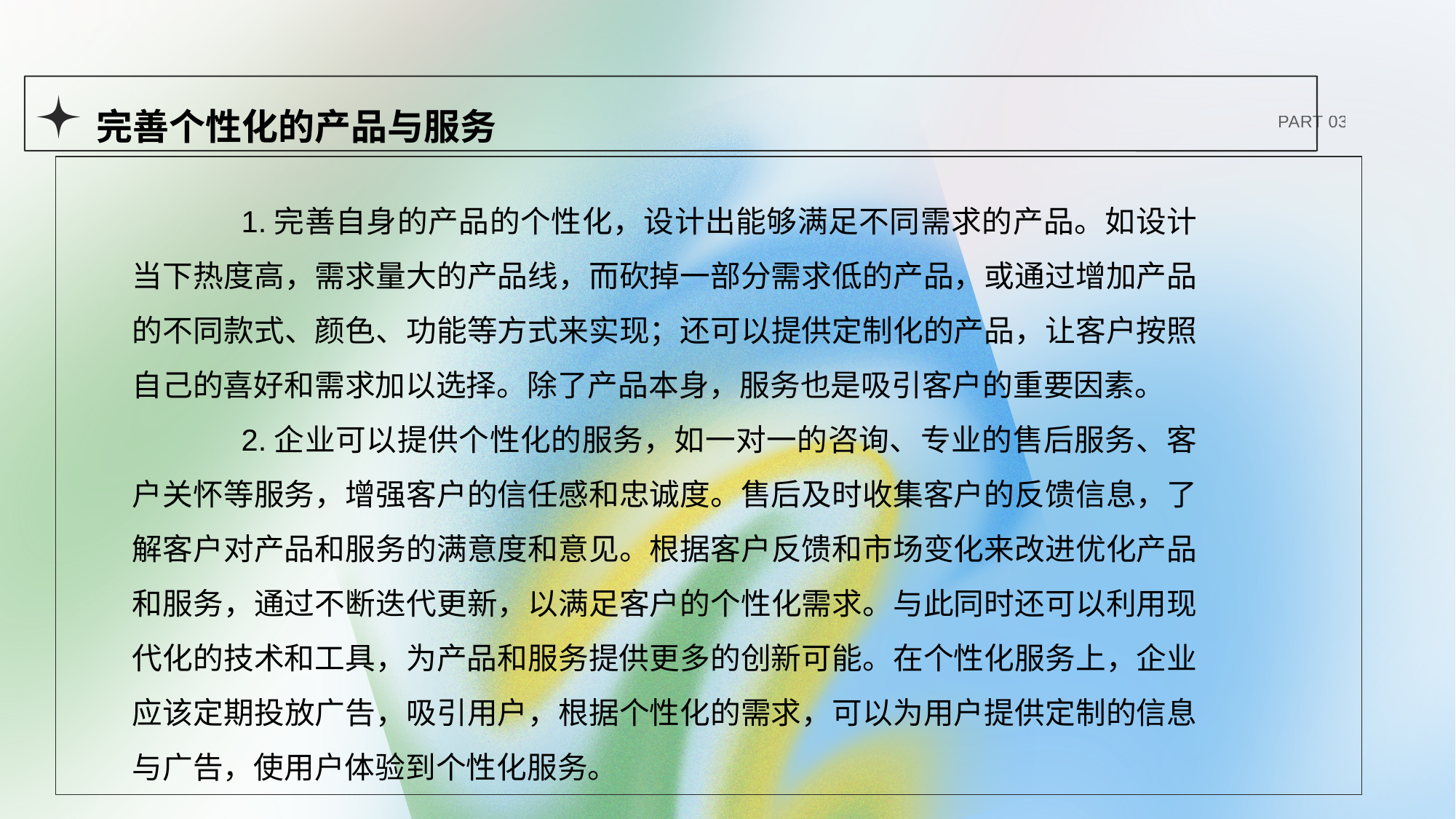

完善个性化的产品与服务

PART 03

	1.完善自身的产品的个性化，设计出能够满足不同需求的产品。如设计当下热度高，需求量大的产品线，而砍掉一部分需求低的产品，或通过增加产品的不同款式、颜色、功能等方式来实现；还可以提供定制化的产品，让客户按照自己的喜好和需求加以选择。除了产品本身，服务也是吸引客户的重要因素。
	2.企业可以提供个性化的服务，如一对一的咨询、专业的售后服务、客户关怀等服务，增强客户的信任感和忠诚度。售后及时收集客户的反馈信息，了解客户对产品和服务的满意度和意见。根据客户反馈和市场变化来改进优化产品和服务，通过不断迭代更新，以满足客户的个性化需求。与此同时还可以利用现代化的技术和工具，为产品和服务提供更多的创新可能。在个性化服务上，企业应该定期投放广告，吸引用户，根据个性化的需求，可以为用户提供定制的信息与广告，使用户体验到个性化服务。